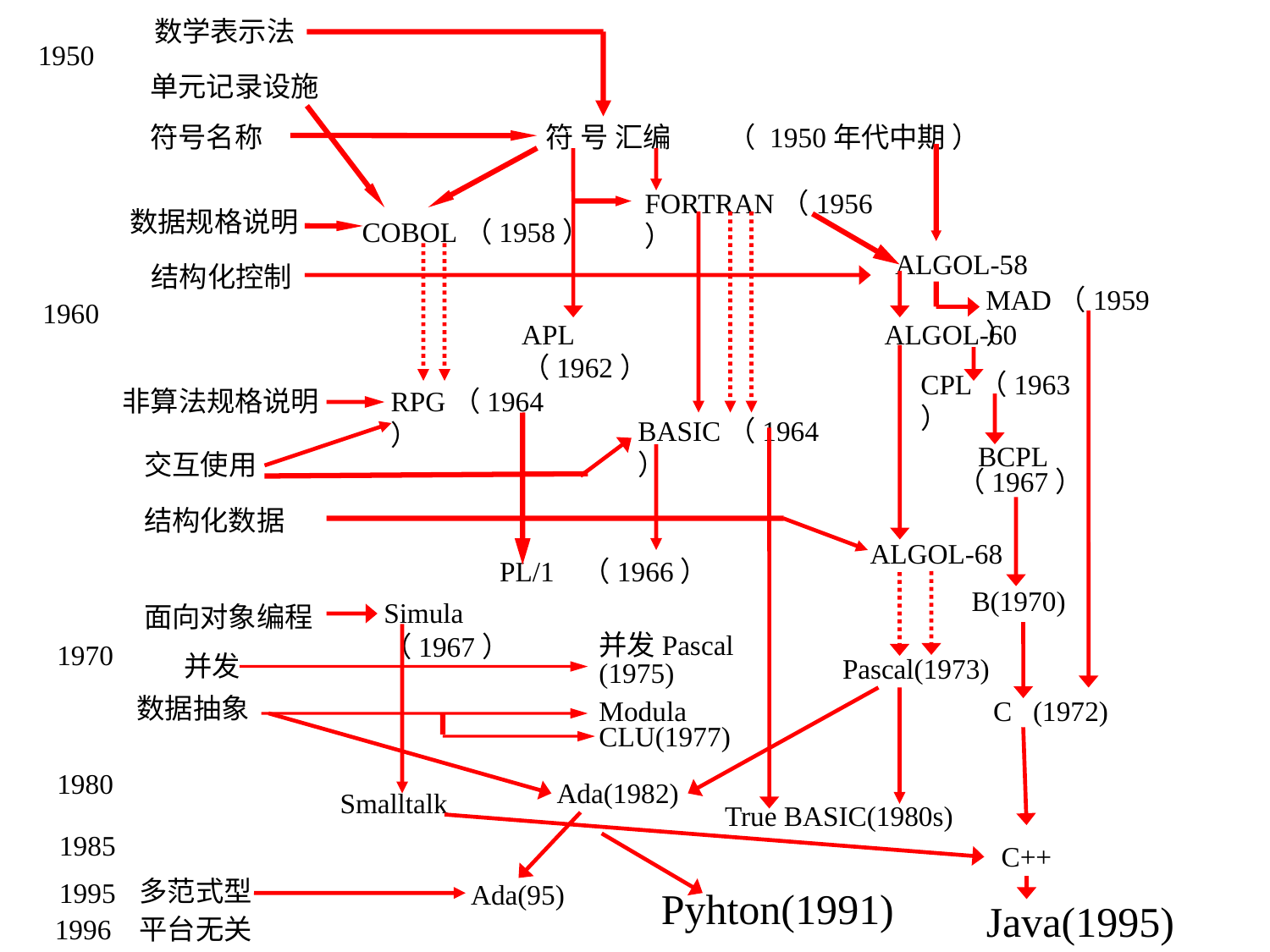

数学表示法

1950
单元记录设施

符号名称
符 号 汇编         （ 1950年代中期 ）

FORTRAN（1956）
数据规格说明

COBOL（1958）

ALGOL-58
结构化控制

MAD（1959）

1960

APL （1962）
ALGOL-60

CPL（1963）
非算法规格说明
RPG（1964）

BASIC（1964）

   BCPL
（1967）

交互使用

结构化数据

ALGOL-68
PL/1   （1966）

B(1970)
Simula （1967）
面向对象编程

并发Pascal
(1975)
1970
并发
Pascal(1973)

数据抽象

Modula
C   (1972)

CLU(1977)

1980
Ada(1982)
Smalltalk
True BASIC(1980s)

1985

C++
多范式型
1995
Ada(95)
Pyhton(1991)

Java(1995)

1996
平台无关